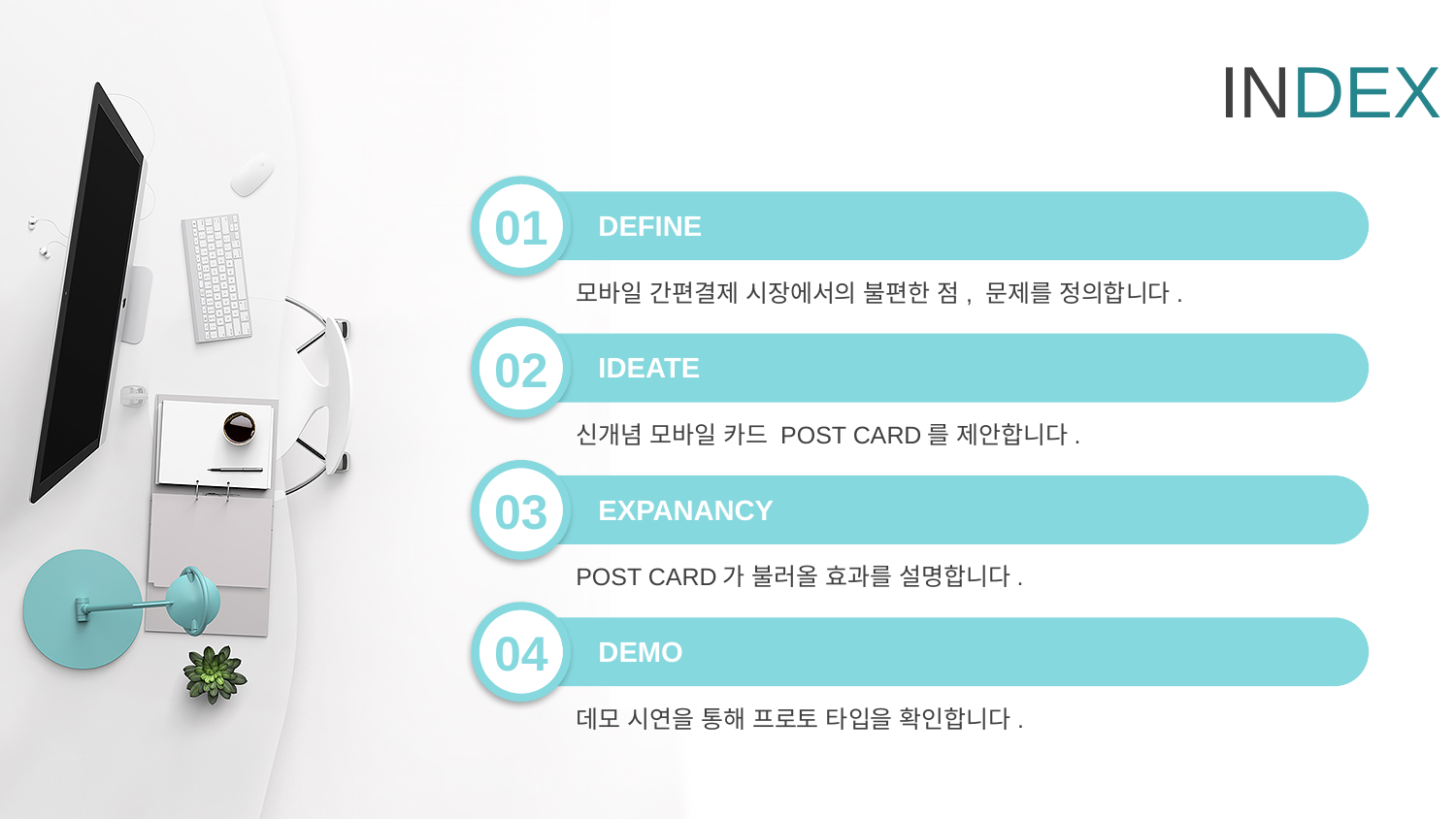

INDEX

01
DEFINE
모바일 간편결제 시장에서의 불편한 점, 문제를 정의합니다.

02
IDEATE
신개념 모바일 카드 POST CARD를 제안합니다.

03
EXPANANCY
POST CARD가 불러올 효과를 설명합니다.

04
DEMO
데모 시연을 통해 프로토 타입을 확인합니다.